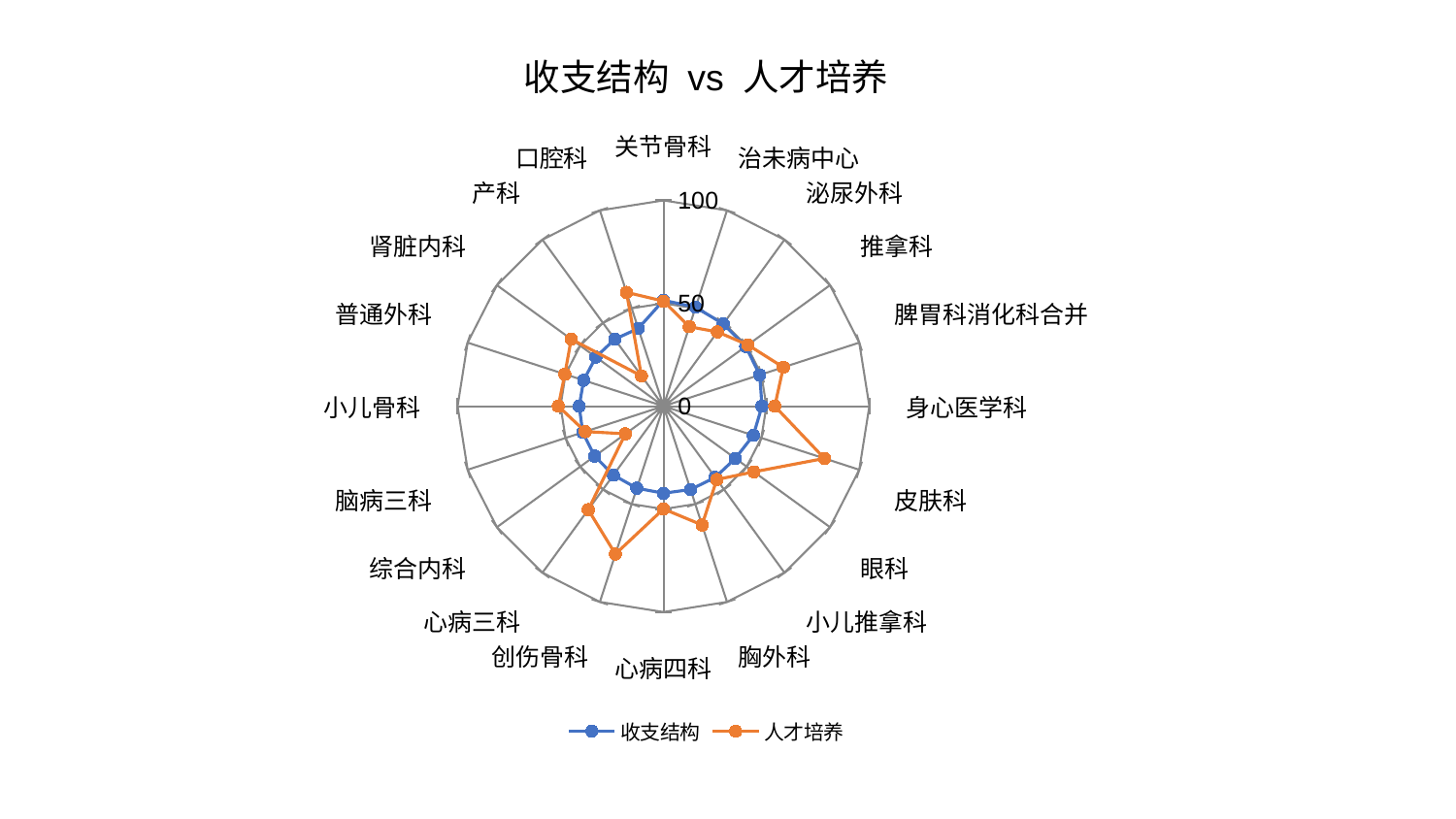

### Chart: 收支结构 vs 人才培养

| Category | 收支结构 | 人才培养 |
|---|---|---|
| 关节骨科 | 51.46855608078091 | 51.03184780899171 |
| 治未病中心 | 50.5649318358958 | 40.57905691654216 |
| 泌尿外科 | 49.41593872302205 | 44.61292687487904 |
| 推拿科 | 49.39052182993607 | 50.70247426771342 |
| 脾胃科消化科合并 | 49.189111998870956 | 61.2134012417761 |
| 身心医学科 | 47.87917690923511 | 54.0857261154427 |
| 皮肤科 | 45.902110789086784 | 82.2318101992766 |
| 眼科 | 43.15709836406585 | 54.28232489060408 |
| 小儿推拿科 | 42.774581651097016 | 44.07805191171454 |
| 胸外科 | 42.574463530428254 | 60.70433348560812 |
| 心病四科 | 42.305531126205295 | 49.923508493672635 |
| 创伤骨科 | 41.90467580904558 | 75.54115559502081 |
| 心病三科 | 41.392402751906396 | 62.176731664519316 |
| 综合内科 | 41.31199082382793 | 22.870592851077124 |
| 脑病三科 | 41.21628677710337 | 39.93361875987552 |
| 小儿骨科 | 40.937793096750404 | 51.0730747977345 |
| 普通外科 | 40.7536944424617 | 50.3693522317138 |
| 肾脏内科 | 40.591866205943745 | 55.38196394401793 |
| 产科 | 40.25275351971545 | 18.201477700680726 |
| 口腔科 | 39.70629401915842 | 58.17510673966092 |
75